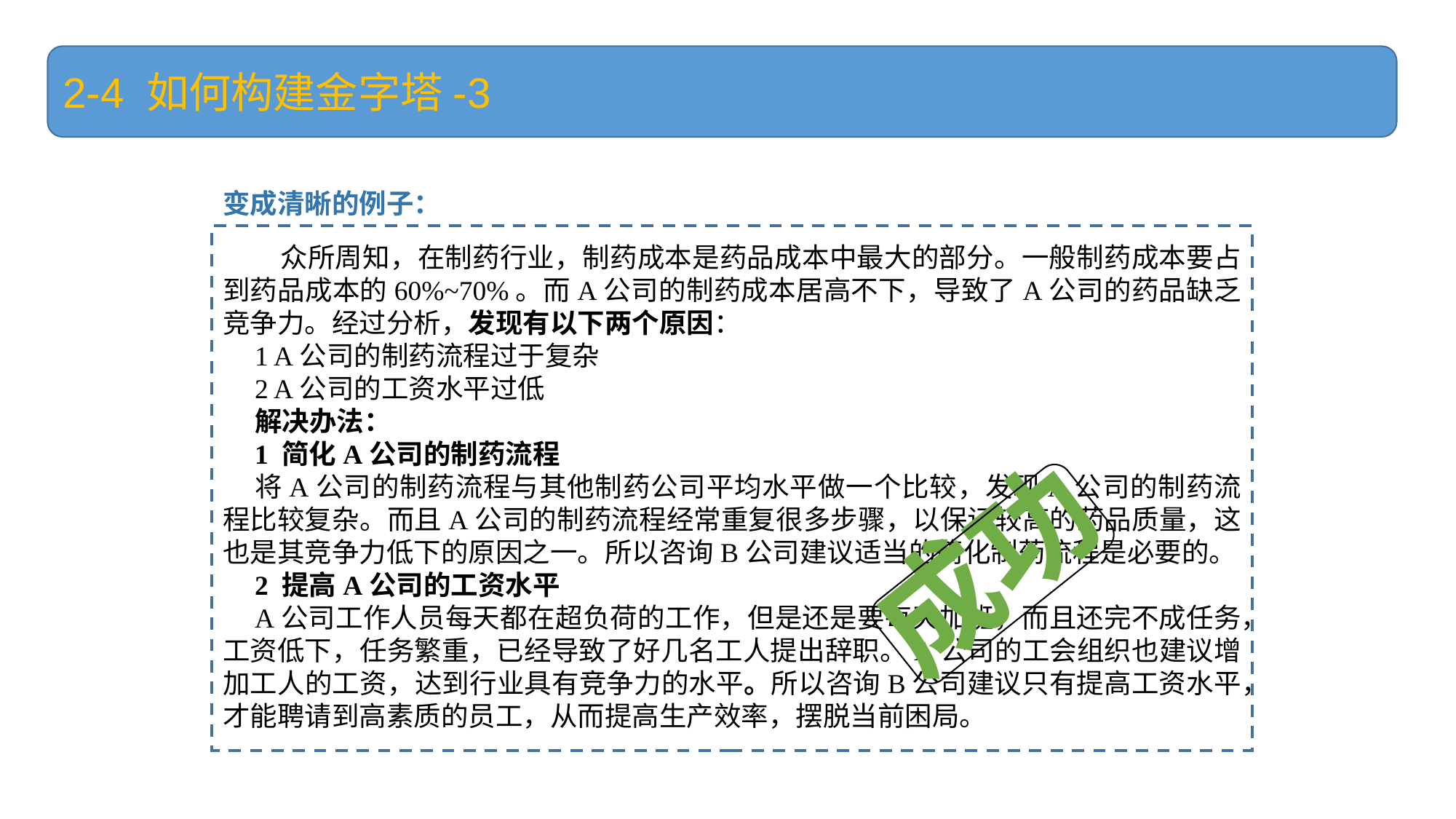

2-4 如何构建金字塔-3
变成清晰的例子：

   众所周知，在制药行业，制药成本是药品成本中最大的部分。一般制药成本要占到药品成本的60%~70%。而A公司的制药成本居高不下，导致了A公司的药品缺乏竞争力。经过分析，发现有以下两个原因：
1 A公司的制药流程过于复杂
2 A公司的工资水平过低
解决办法：
1 简化A公司的制药流程
将A公司的制药流程与其他制药公司平均水平做一个比较，发现A公司的制药流程比较复杂。而且A公司的制药流程经常重复很多步骤，以保证较高的药品质量，这也是其竞争力低下的原因之一。所以咨询B公司建议适当的简化制药流程是必要的。
2 提高A公司的工资水平
A公司工作人员每天都在超负荷的工作，但是还是要每天加班，而且还完不成任务，工资低下，任务繁重，已经导致了好几名工人提出辞职。A公司的工会组织也建议增加工人的工资，达到行业具有竞争力的水平。所以咨询B公司建议只有提高工资水平，才能聘请到高素质的员工，从而提高生产效率，摆脱当前困局。
成功